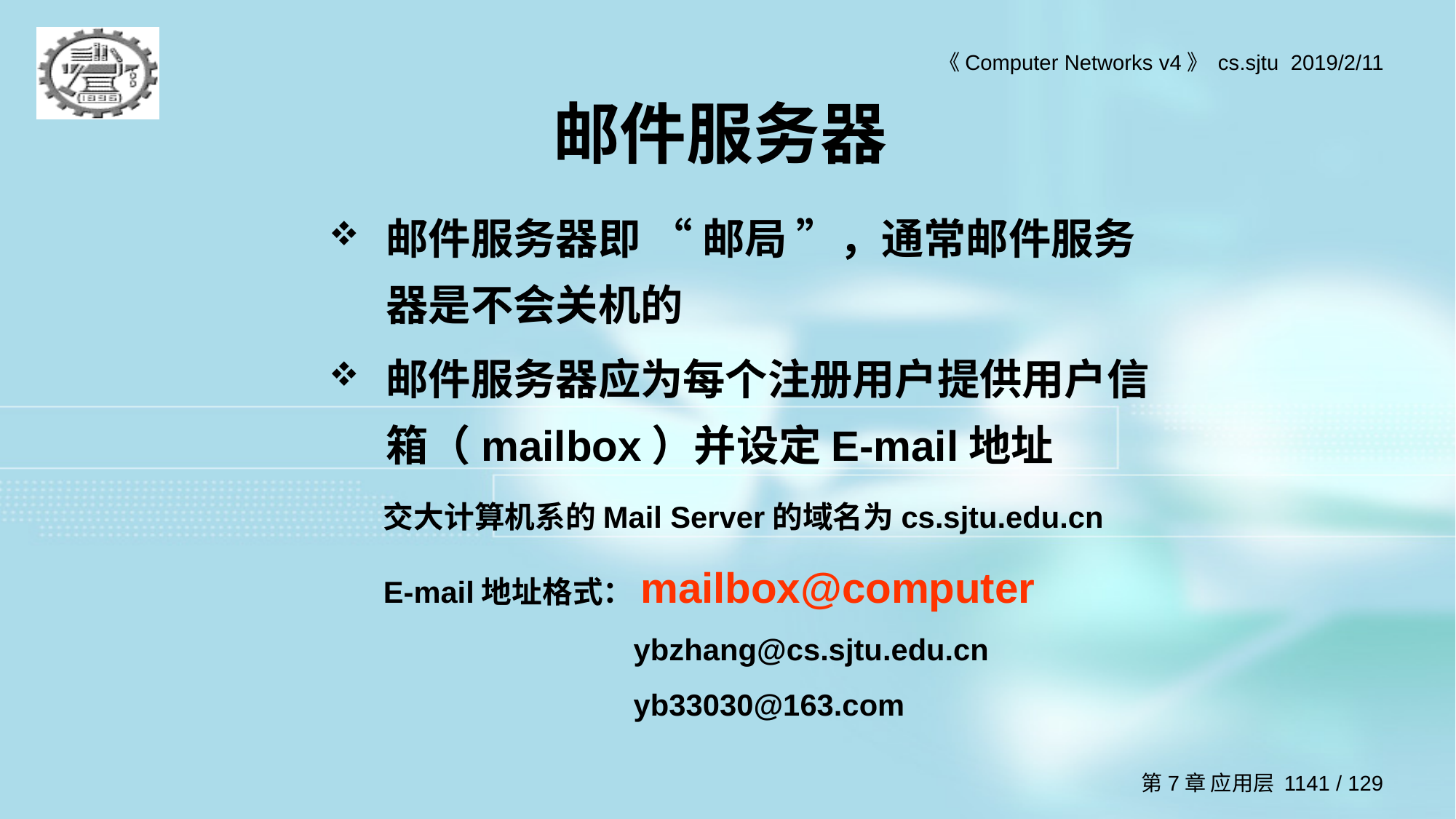

# 邮件服务器
邮件服务器即 “ 邮局 ”，通常邮件服务器是不会关机的
邮件服务器应为每个注册用户提供用户信箱（mailbox）并设定E-mail地址
交大计算机系的Mail Server的域名为cs.sjtu.edu.cn
E-mail地址格式：mailbox@computer
	ybzhang@cs.sjtu.edu.cn
	yb33030@163.com